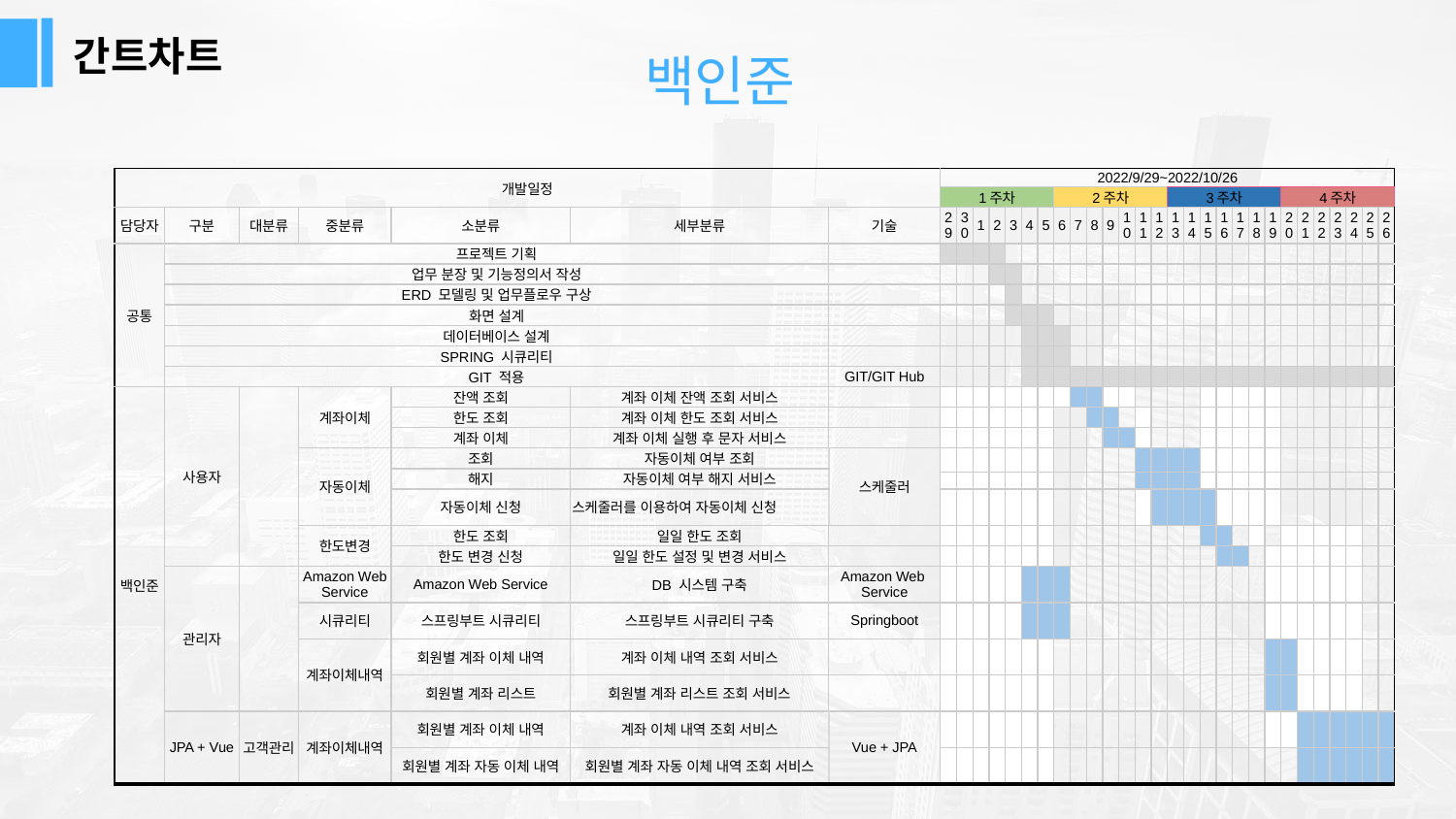

간트차트
백인준
| 개발일정 |  |  |  |  |  |  | 2022/9/29~2022/10/26 |  |  |  |  |  |  |  |  |  |  |  |  |  |  |  |  |  |  |  |  |  |  |  |  |  |  |  |
| --- | --- | --- | --- | --- | --- | --- | --- | --- | --- | --- | --- | --- | --- | --- | --- | --- | --- | --- | --- | --- | --- | --- | --- | --- | --- | --- | --- | --- | --- | --- | --- | --- | --- | --- |
|  |  |  |  |  |  |  | 1주차 |  |  |  |  |  |  | 2주차 |  |  |  |  |  |  | 3주차 |  |  |  |  |  |  | 4주차 |  |  |  |  |  |  |
| 담당자 | 구분 | 대분류 | 중분류 | 소분류 | 세부분류 | 기술 | 29 | 30 | 1 | 2 | 3 | 4 | 5 | 6 | 7 | 8 | 9 | 10 | 11 | 12 | 13 | 14 | 15 | 16 | 17 | 18 | 19 | 20 | 21 | 22 | 23 | 24 | 25 | 26 |
| 공통 | 프로젝트 기획 |  |  |  |  |  |  |  |  |  |  |  |  |  |  |  |  |  |  |  |  |  |  |  |  |  |  |  |  |  |  |  |  |  |
|  | 업무 분장 및 기능정의서 작성 |  |  |  |  |  |  |  |  |  |  |  |  |  |  |  |  |  |  |  |  |  |  |  |  |  |  |  |  |  |  |  |  |  |
|  | ERD 모델링 및 업무플로우 구상 |  |  |  |  |  |  |  |  |  |  |  |  |  |  |  |  |  |  |  |  |  |  |  |  |  |  |  |  |  |  |  |  |  |
|  | 화면 설계 |  |  |  |  |  |  |  |  |  |  |  |  |  |  |  |  |  |  |  |  |  |  |  |  |  |  |  |  |  |  |  |  |  |
|  | 데이터베이스 설계 |  |  |  |  |  |  |  |  |  |  |  |  |  |  |  |  |  |  |  |  |  |  |  |  |  |  |  |  |  |  |  |  |  |
|  | SPRING 시큐리티 |  |  |  |  |  |  |  |  |  |  |  |  |  |  |  |  |  |  |  |  |  |  |  |  |  |  |  |  |  |  |  |  |  |
|  | GIT 적용 |  |  |  |  | GIT/GIT Hub |  |  |  |  |  |  |  |  |  |  |  |  |  |  |  |  |  |  |  |  |  |  |  |  |  |  |  |  |
| 백인준 | 사용자 |  | 계좌이체 | 잔액 조회 | 계좌 이체 잔액 조회 서비스 |  |  |  |  |  |  |  |  |  |  |  |  |  |  |  |  |  |  |  |  |  |  |  |  |  |  |  |  |  |
|  |  |  |  | 한도 조회 | 계좌 이체 한도 조회 서비스 |  |  |  |  |  |  |  |  |  |  |  |  |  |  |  |  |  |  |  |  |  |  |  |  |  |  |  |  |  |
|  |  |  |  | 계좌 이체 | 계좌 이체 실행 후 문자 서비스 |  |  |  |  |  |  |  |  |  |  |  |  |  |  |  |  |  |  |  |  |  |  |  |  |  |  |  |  |  |
|  |  |  | 자동이체 | 조회 | 자동이체 여부 조회 | 스케줄러 |  |  |  |  |  |  |  |  |  |  |  |  |  |  |  |  |  |  |  |  |  |  |  |  |  |  |  |  |
|  |  |  |  | 해지 | 자동이체 여부 해지 서비스 |  |  |  |  |  |  |  |  |  |  |  |  |  |  |  |  |  |  |  |  |  |  |  |  |  |  |  |  |  |
|  |  |  |  |  |  |  |  |  |  |  |  |  |  |  |  |  |  |  |  |  |  |  |  |  |  |  |  |  |  |  |  |  |  |  |
|  |  |  |  | 자동이체 신청 | 스케줄러를 이용하여 자동이체 신청 |  |  |  |  |  |  |  |  |  |  |  |  |  |  |  |  |  |  |  |  |  |  |  |  |  |  |  |  |  |
|  |  |  | 한도변경 | 한도 조회 | 일일 한도 조회 |  |  |  |  |  |  |  |  |  |  |  |  |  |  |  |  |  |  |  |  |  |  |  |  |  |  |  |  |  |
|  |  |  |  | 한도 변경 신청 | 일일 한도 설정 및 변경 서비스 |  |  |  |  |  |  |  |  |  |  |  |  |  |  |  |  |  |  |  |  |  |  |  |  |  |  |  |  |  |
|  | 관리자 |  | Amazon Web Service | Amazon Web Service | DB 시스템 구축 | Amazon Web Service |  |  |  |  |  |  |  |  |  |  |  |  |  |  |  |  |  |  |  |  |  |  |  |  |  |  |  |  |
|  |  |  | 시큐리티 | 스프링부트 시큐리티 | 스프링부트 시큐리티 구축 | Springboot |  |  |  |  |  |  |  |  |  |  |  |  |  |  |  |  |  |  |  |  |  |  |  |  |  |  |  |  |
|  |  |  | 계좌이체내역 | 회원별 계좌 이체 내역 | 계좌 이체 내역 조회 서비스 |  |  |  |  |  |  |  |  |  |  |  |  |  |  |  |  |  |  |  |  |  |  |  |  |  |  |  |  |  |
|  |  |  |  | 회원별 계좌 리스트 | 회원별 계좌 리스트 조회 서비스 |  |  |  |  |  |  |  |  |  |  |  |  |  |  |  |  |  |  |  |  |  |  |  |  |  |  |  |  |  |
|  | JPA + Vue | 고객관리 | 계좌이체내역 | 회원별 계좌 이체 내역 | 계좌 이체 내역 조회 서비스 | Vue + JPA |  |  |  |  |  |  |  |  |  |  |  |  |  |  |  |  |  |  |  |  |  |  |  |  |  |  |  |  |
|  |  |  |  | 회원별 계좌 자동 이체 내역 | 회원별 계좌 자동 이체 내역 조회 서비스 |  |  |  |  |  |  |  |  |  |  |  |  |  |  |  |  |  |  |  |  |  |  |  |  |  |  |  |  |  |